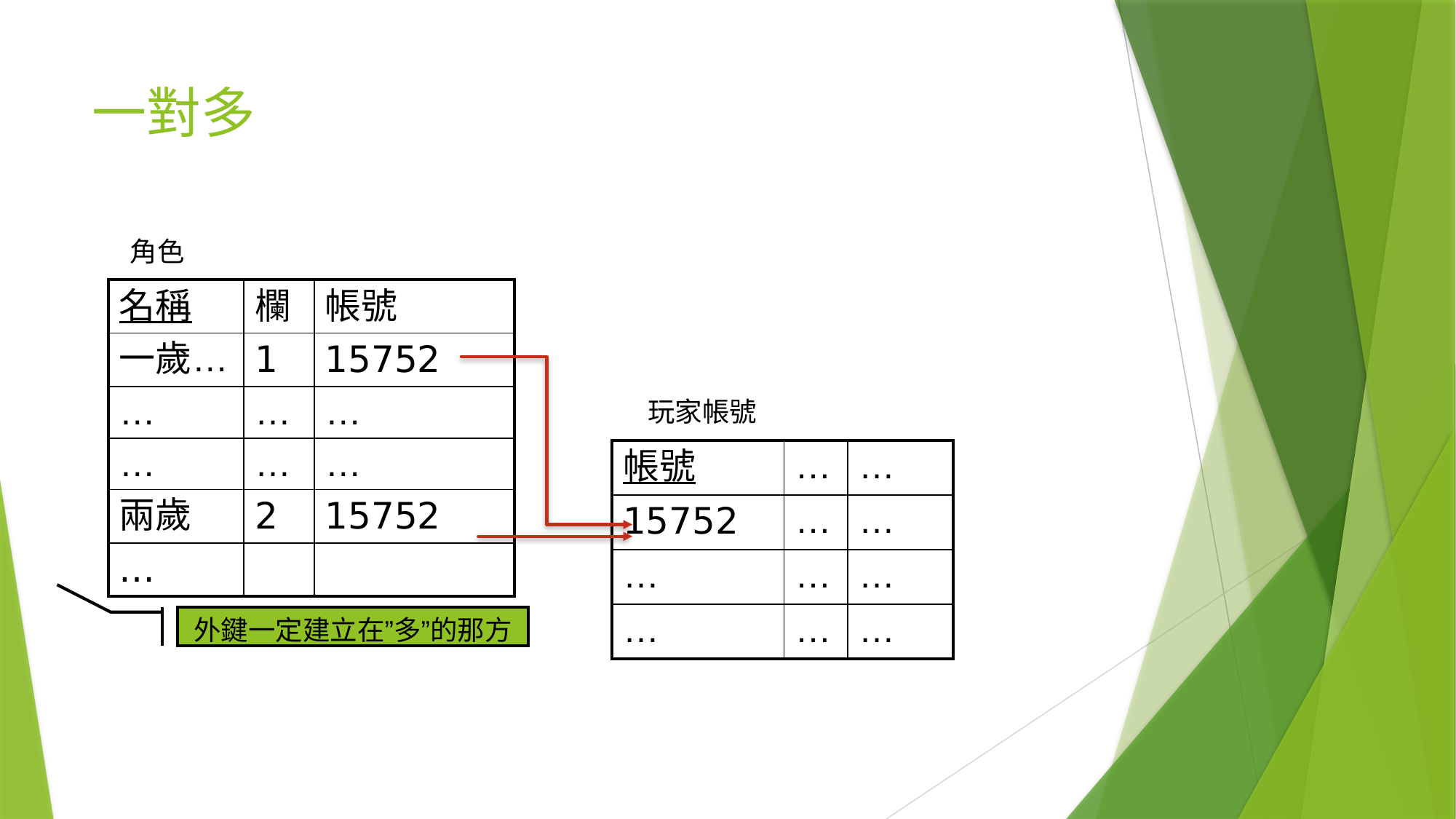

# 一對多
角色
| 名稱 | 欄 | 帳號 |
| --- | --- | --- |
| 一歲… | 1 | 15752 |
| … | … | … |
| … | … | … |
| 兩歲 | 2 | 15752 |
| … |  |  |
玩家帳號
| 帳號 | … | … |
| --- | --- | --- |
| 15752 | … | … |
| … | … | … |
| … | … | … |
外鍵一定建立在”多”的那方